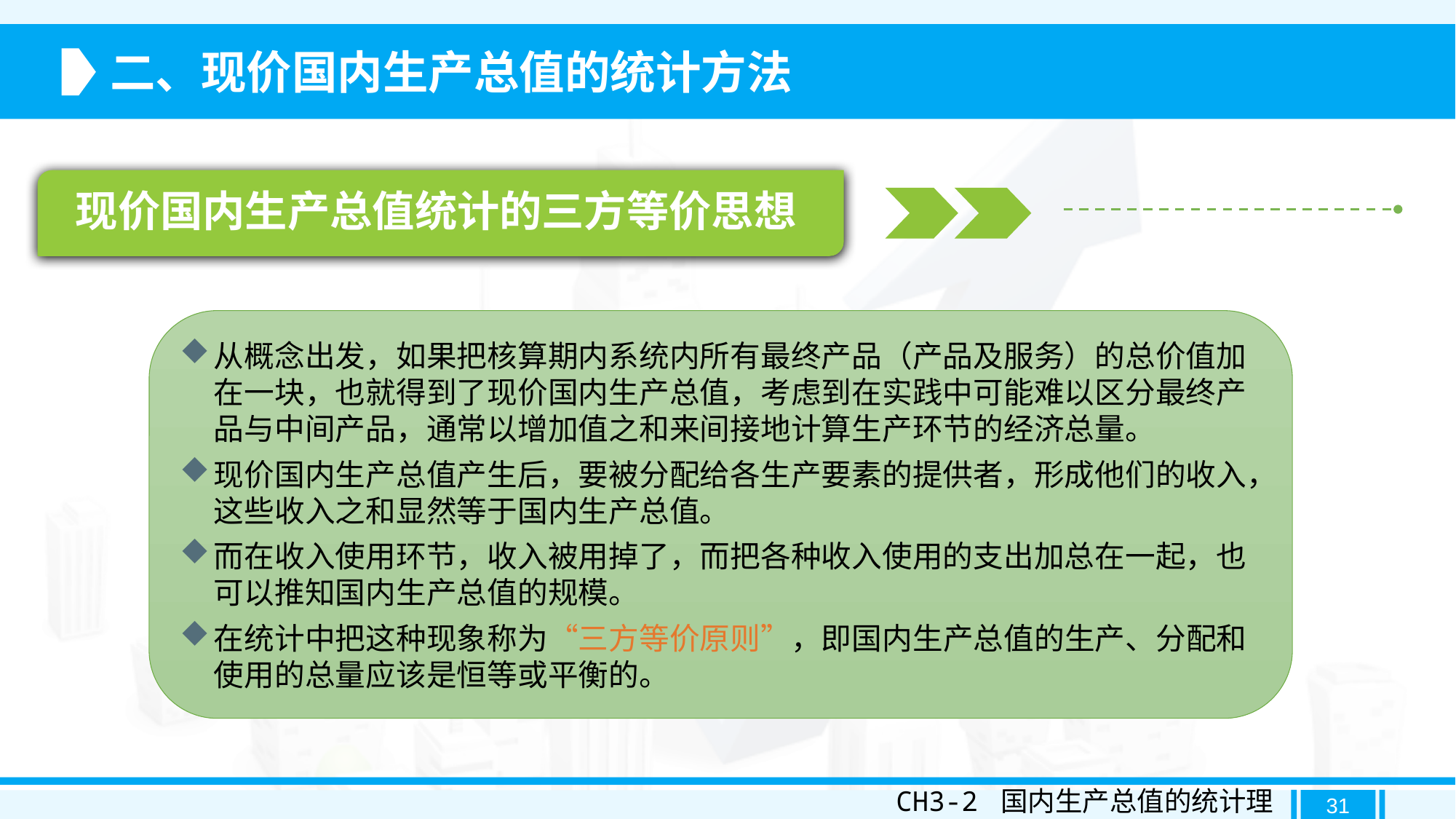

二、现价国内生产总值的统计方法

现价国内生产总值统计的三方等价思想

从概念出发，如果把核算期内系统内所有最终产品（产品及服务）的总价值加在一块，也就得到了现价国内生产总值，考虑到在实践中可能难以区分最终产品与中间产品，通常以增加值之和来间接地计算生产环节的经济总量。
现价国内生产总值产生后，要被分配给各生产要素的提供者，形成他们的收入，这些收入之和显然等于国内生产总值。
而在收入使用环节，收入被用掉了，而把各种收入使用的支出加总在一起，也可以推知国内生产总值的规模。
在统计中把这种现象称为“三方等价原则”，即国内生产总值的生产、分配和使用的总量应该是恒等或平衡的。
CH3-2 国内生产总值的统计理论
31